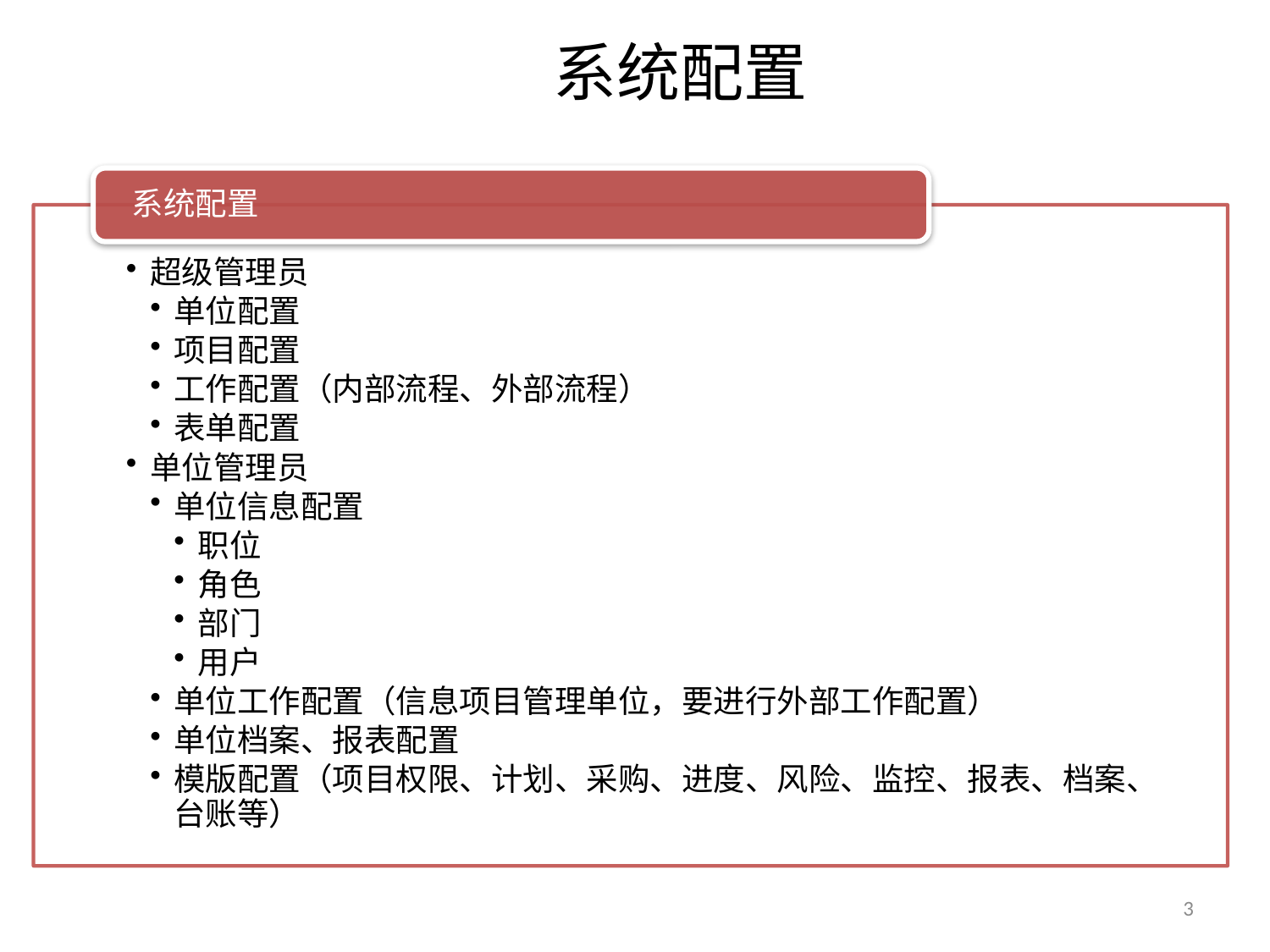

# 系统配置
超级管理员
单位配置
项目配置
工作配置（内部流程、外部流程）
表单配置
单位管理员
单位信息配置
职位
角色
部门
用户
单位工作配置（信息项目管理单位，要进行外部工作配置）
单位档案、报表配置
模版配置（项目权限、计划、采购、进度、风险、监控、报表、档案、台账等）
系统配置
3